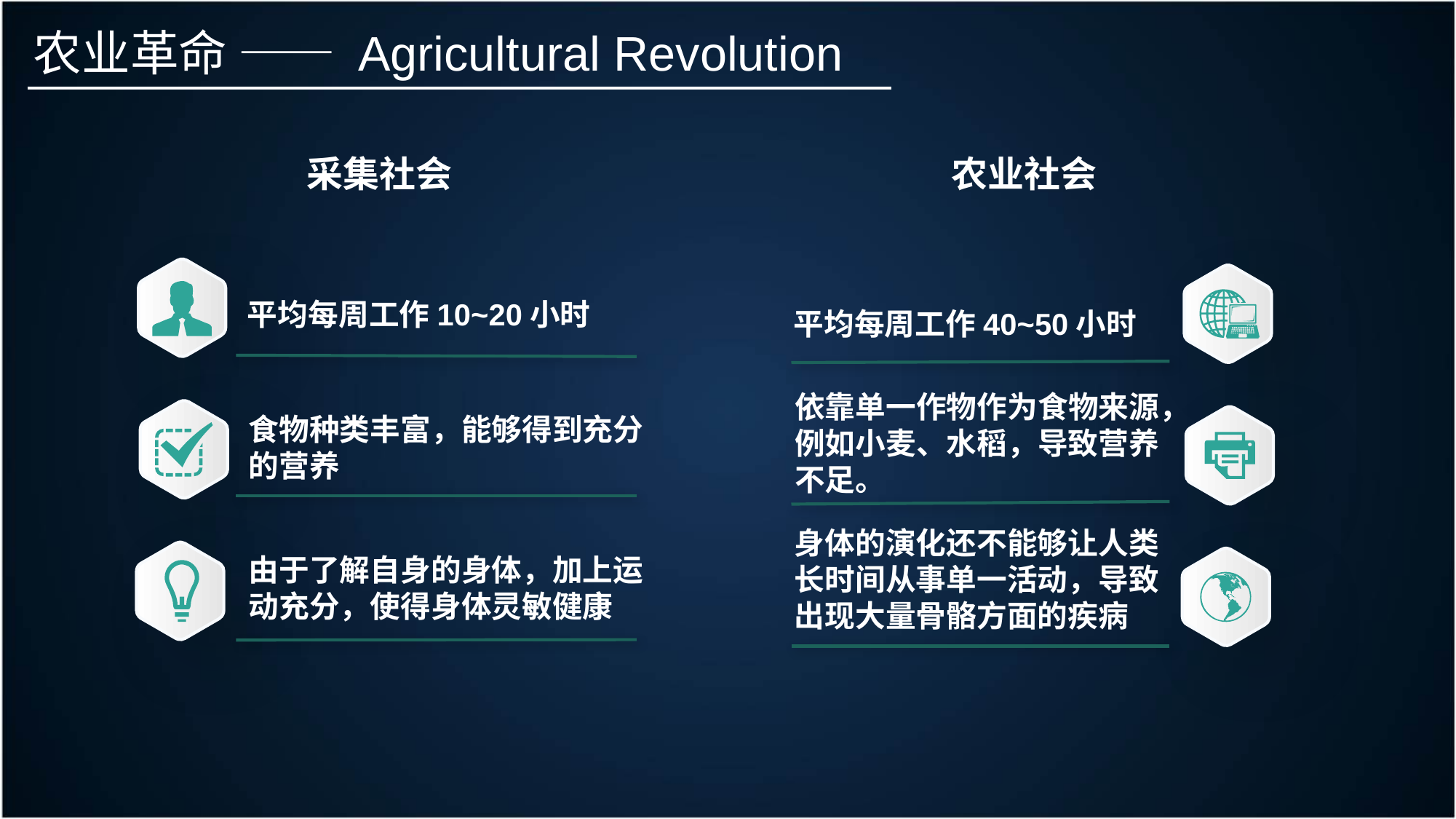

农业革命 —— Agricultural Revolution

采集社会
农业社会

平均每周工作10~20小时
平均每周工作40~50小时
依靠单一作物作为食物来源，
例如小麦、水稻，导致营养
不足。

食物种类丰富，能够得到充分
的营养

身体的演化还不能够让人类
长时间从事单一活动，导致
出现大量骨骼方面的疾病

由于了解自身的身体，加上运
动充分，使得身体灵敏健康